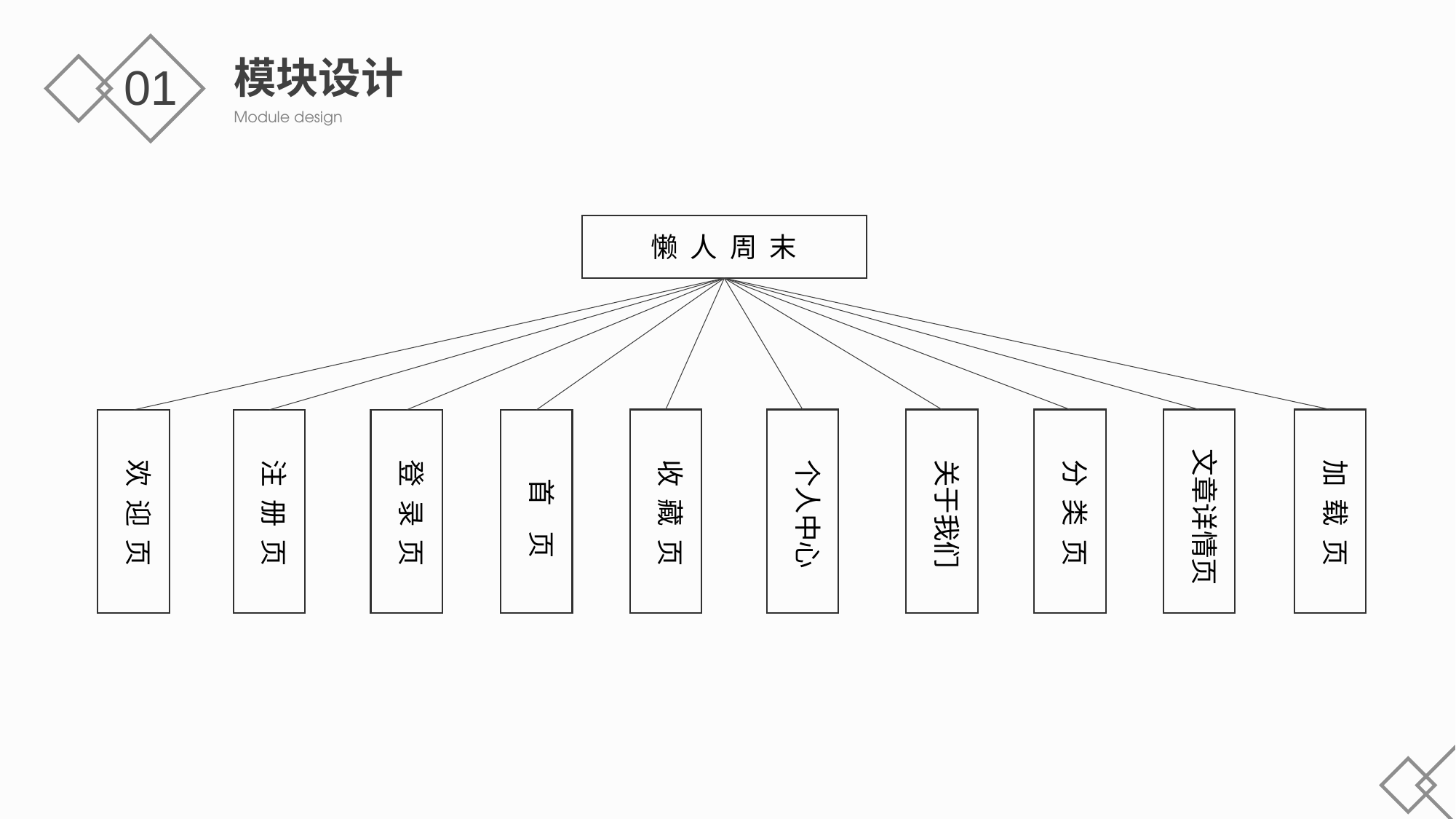

模块设计
Module design
01

懒  人  周  末

文章详情页

加  载  页

个人中心

关于我们

分  类  页

收  藏  页

  首    页

登  录  页

欢  迎  页

注  册  页